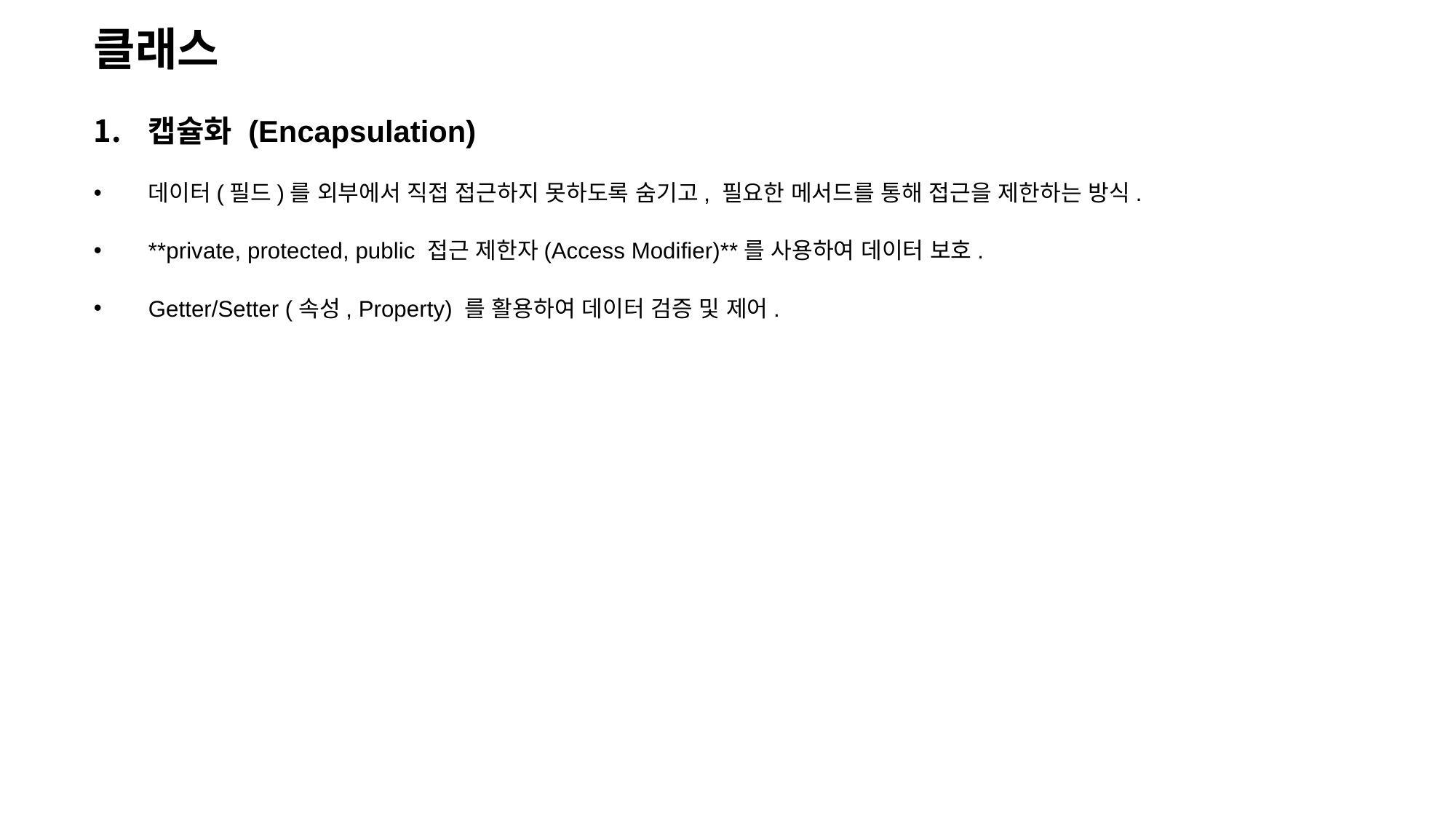

클래스
캡슐화 (Encapsulation)
데이터(필드)를 외부에서 직접 접근하지 못하도록 숨기고, 필요한 메서드를 통해 접근을 제한하는 방식.
**private, protected, public 접근 제한자(Access Modifier)**를 사용하여 데이터 보호.
Getter/Setter (속성, Property) 를 활용하여 데이터 검증 및 제어.